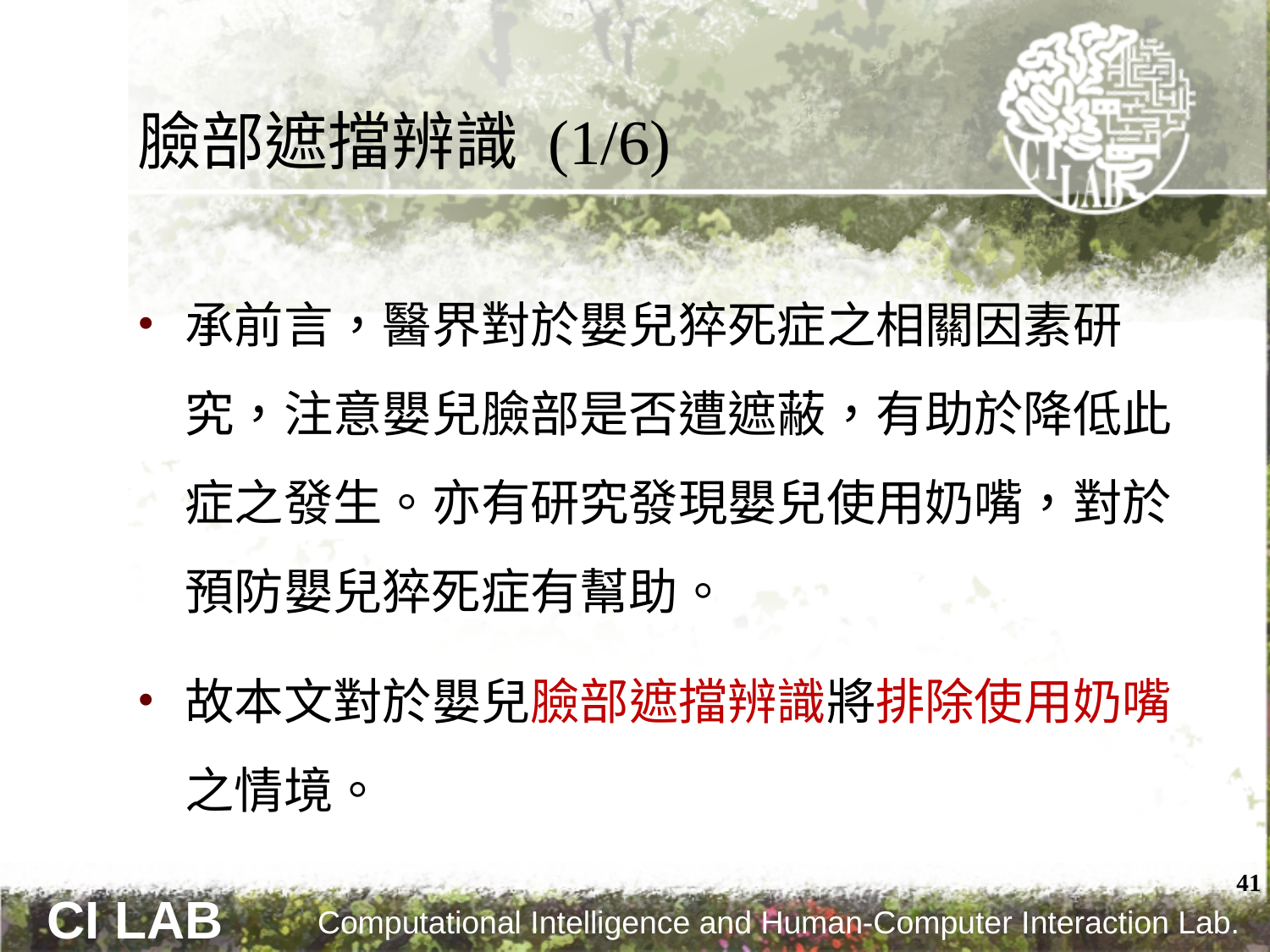

# 臉部遮擋辨識 (1/6)
承前言，醫界對於嬰兒猝死症之相關因素研究，注意嬰兒臉部是否遭遮蔽，有助於降低此症之發生。亦有研究發現嬰兒使用奶嘴，對於預防嬰兒猝死症有幫助。
故本文對於嬰兒臉部遮擋辨識將排除使用奶嘴之情境。
41